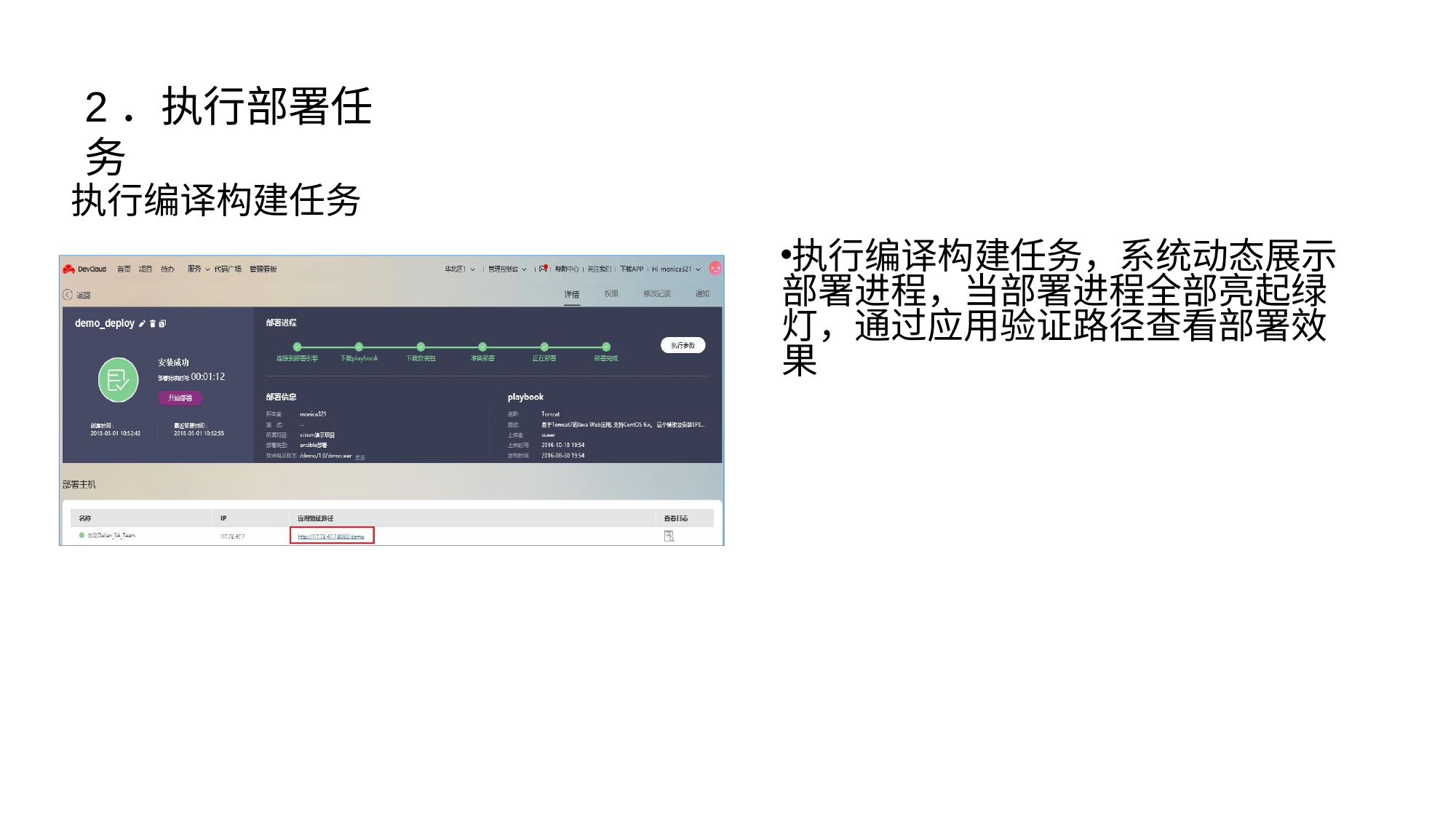

# 2．执行部署任务
执行编译构建任务
执行编译构建任务，系统动态展示 部署进程，当部署进程全部亮起绿 灯，通过应用验证路径查看部署效 果